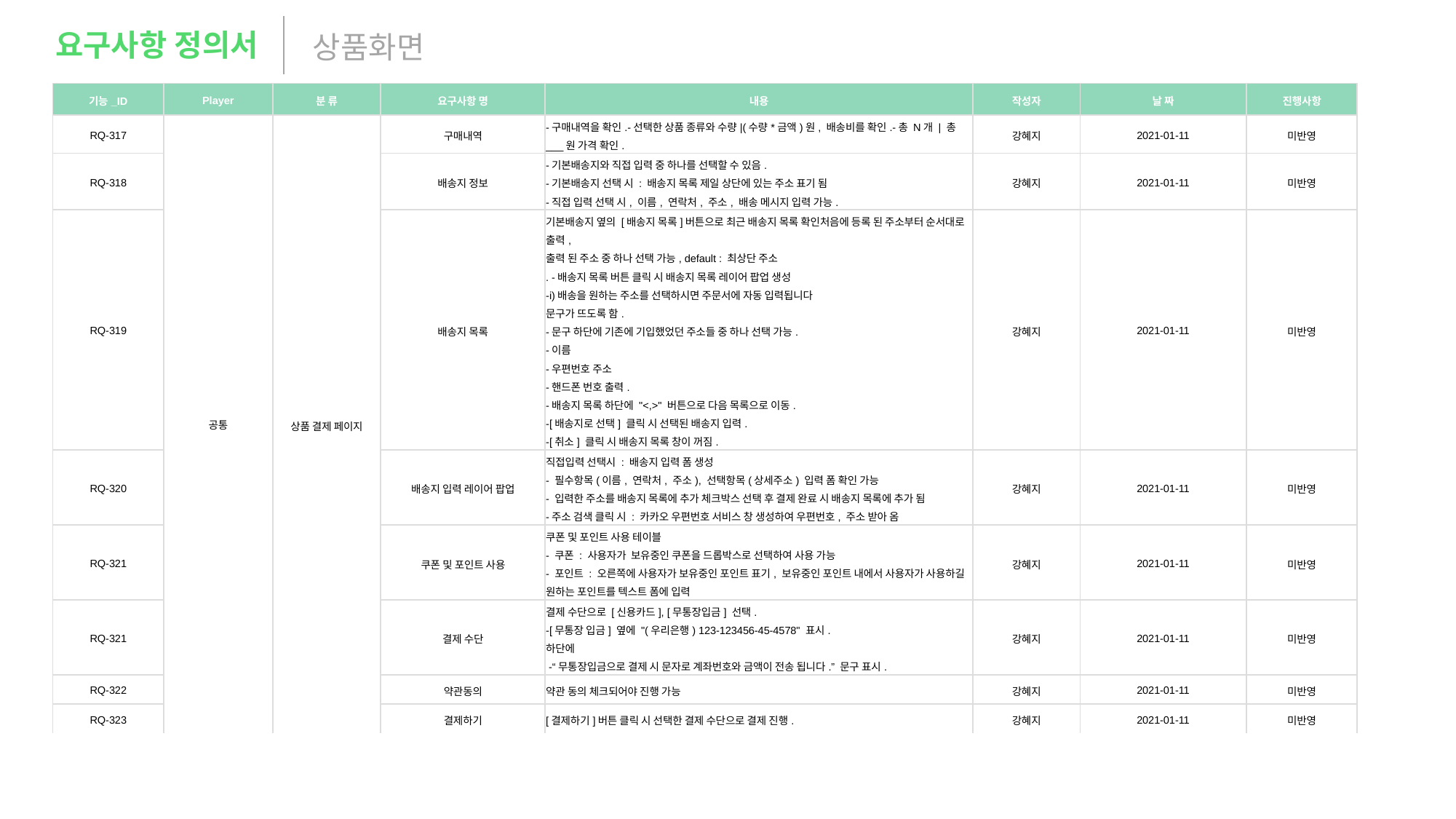

요구사항 정의서
상품화면
| 기능\_ID | Player | 분 류 | 요구사항 명 | 내용 | 작성자 | 날 짜 | 진행사항 |
| --- | --- | --- | --- | --- | --- | --- | --- |
| RQ-317 | 공통 | 상품 결제 페이지 | 구매내역 | -구매내역을 확인. -선택한 상품 종류와 수량|(수량\*금액)원, 배송비를 확인. -총 N개 | 총 \_\_\_원 가격 확인. | 강혜지 | 2021-01-11 | 미반영 |
| RQ-318 |  |  | 배송지 정보 | -기본배송지와 직접 입력 중 하나를 선택할 수 있음. -기본배송지 선택 시 : 배송지 목록 제일 상단에 있는 주소 표기 됨 -직접 입력 선택 시, 이름, 연락처, 주소, 배송 메시지 입력 가능. | 강혜지 | 2021-01-11 | 미반영 |
| RQ-319 |  |  | 배송지 목록 | 기본배송지 옆의 [배송지 목록]버튼으로 최근 배송지 목록 확인처음에 등록 된 주소부터 순서대로 출력, 출력 된 주소 중 하나 선택 가능, default : 최상단 주소 . -배송지 목록 버튼 클릭 시 배송지 목록 레이어 팝업 생성 -i)배송을 원하는 주소를 선택하시면 주문서에 자동 입력됩니다 문구가 뜨도록 함. -문구 하단에 기존에 기입했었던 주소들 중 하나 선택 가능. -이름 -우편번호 주소 -핸드폰 번호 출력. -배송지 목록 하단에 "<,>" 버튼으로 다음 목록으로 이동. -[배송지로 선택] 클릭 시 선택된 배송지 입력. -[취소] 클릭 시 배송지 목록 창이 꺼짐. | 강혜지 | 2021-01-11 | 미반영 |
| RQ-320 |  |  | 배송지 입력 레이어 팝업 | 직접입력 선택시 : 배송지 입력 폼 생성 - 필수항목(이름, 연락처, 주소), 선택항목(상세주소) 입력 폼 확인 가능 - 입력한 주소를 배송지 목록에 추가 체크박스 선택 후 결제 완료 시 배송지 목록에 추가 됨 -주소 검색 클릭 시 : 카카오 우편번호 서비스 창 생성하여 우편번호, 주소 받아 옴 | 강혜지 | 2021-01-11 | 미반영 |
| RQ-321 |  |  | 쿠폰 및 포인트 사용 | 쿠폰 및 포인트 사용 테이블 - 쿠폰 : 사용자가 보유중인 쿠폰을 드롭박스로 선택하여 사용 가능 - 포인트 : 오른쪽에 사용자가 보유중인 포인트 표기, 보유중인 포인트 내에서 사용자가 사용하길 원하는 포인트를 텍스트 폼에 입력 | 강혜지 | 2021-01-11 | 미반영 |
| RQ-321 |  |  | 결제 수단 | 결제 수단으로 [신용카드], [무통장입금] 선택. -[무통장 입금] 옆에 "(우리은행) 123-123456-45-4578" 표시. 하단에 -“무통장입금으로 결제 시 문자로 계좌번호와 금액이 전송 됩니다.” 문구 표시. | 강혜지 | 2021-01-11 | 미반영 |
| RQ-322 |  |  | 약관동의 | 약관 동의 체크되어야 진행 가능 | 강혜지 | 2021-01-11 | 미반영 |
| RQ-323 |  |  | 결제하기 | [결제하기]버튼 클릭 시 선택한 결제 수단으로 결제 진행. | 강혜지 | 2021-01-11 | 미반영 |